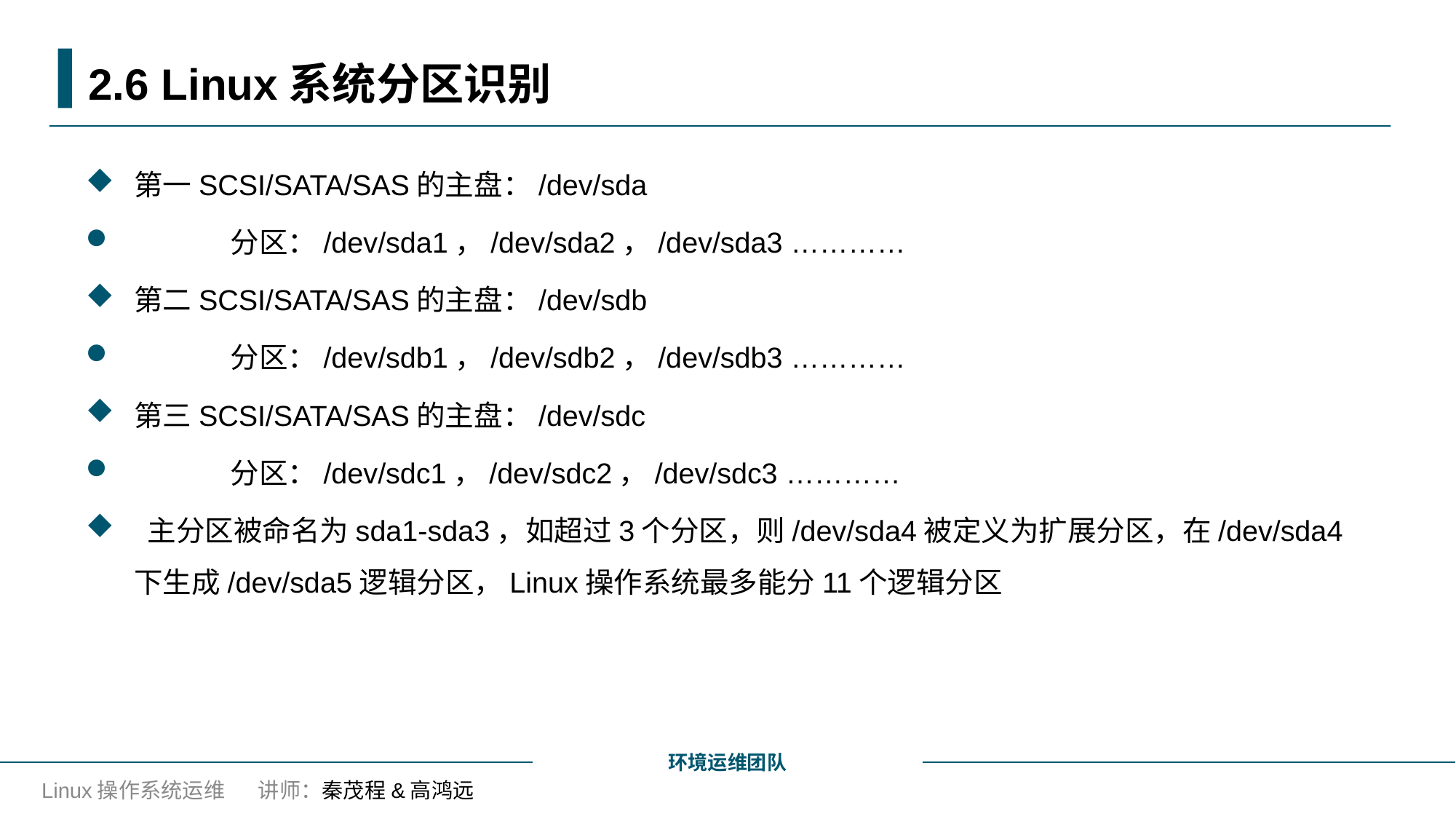

# 2.6 Linux系统分区识别
第一SCSI/SATA/SAS的主盘：/dev/sda
              分区：/dev/sda1，/dev/sda2，/dev/sda3 …………
第二SCSI/SATA/SAS的主盘：/dev/sdb
              分区：/dev/sdb1，/dev/sdb2，/dev/sdb3 …………
第三SCSI/SATA/SAS的主盘：/dev/sdc
              分区：/dev/sdc1，/dev/sdc2，/dev/sdc3 …………
 主分区被命名为sda1-sda3，如超过3个分区，则/dev/sda4被定义为扩展分区，在/dev/sda4下生成/dev/sda5逻辑分区，Linux操作系统最多能分11个逻辑分区